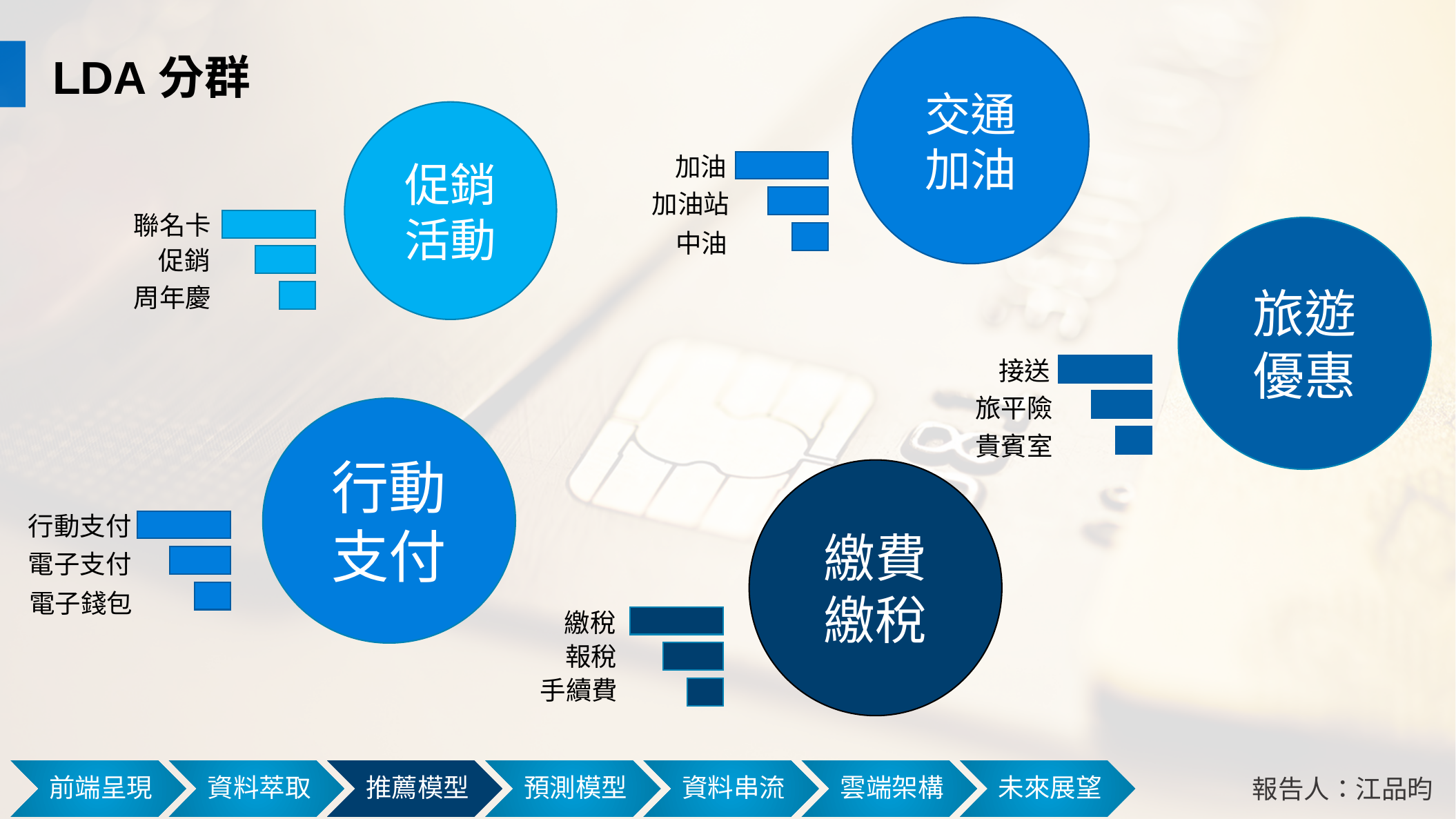

交通
加油
LDA分群
促銷
活動
加油

加油站

聯名卡

旅遊
優惠
中油

促銷

周年慶

接送

旅平險

行動
支付
貴賓室

繳費
繳稅
行動支付

電子支付

電子錢包

繳稅

報稅

手續費

前端呈現
資料萃取
推薦模型
預測模型
資料串流
雲端架構
未來展望
報告人：江品昀